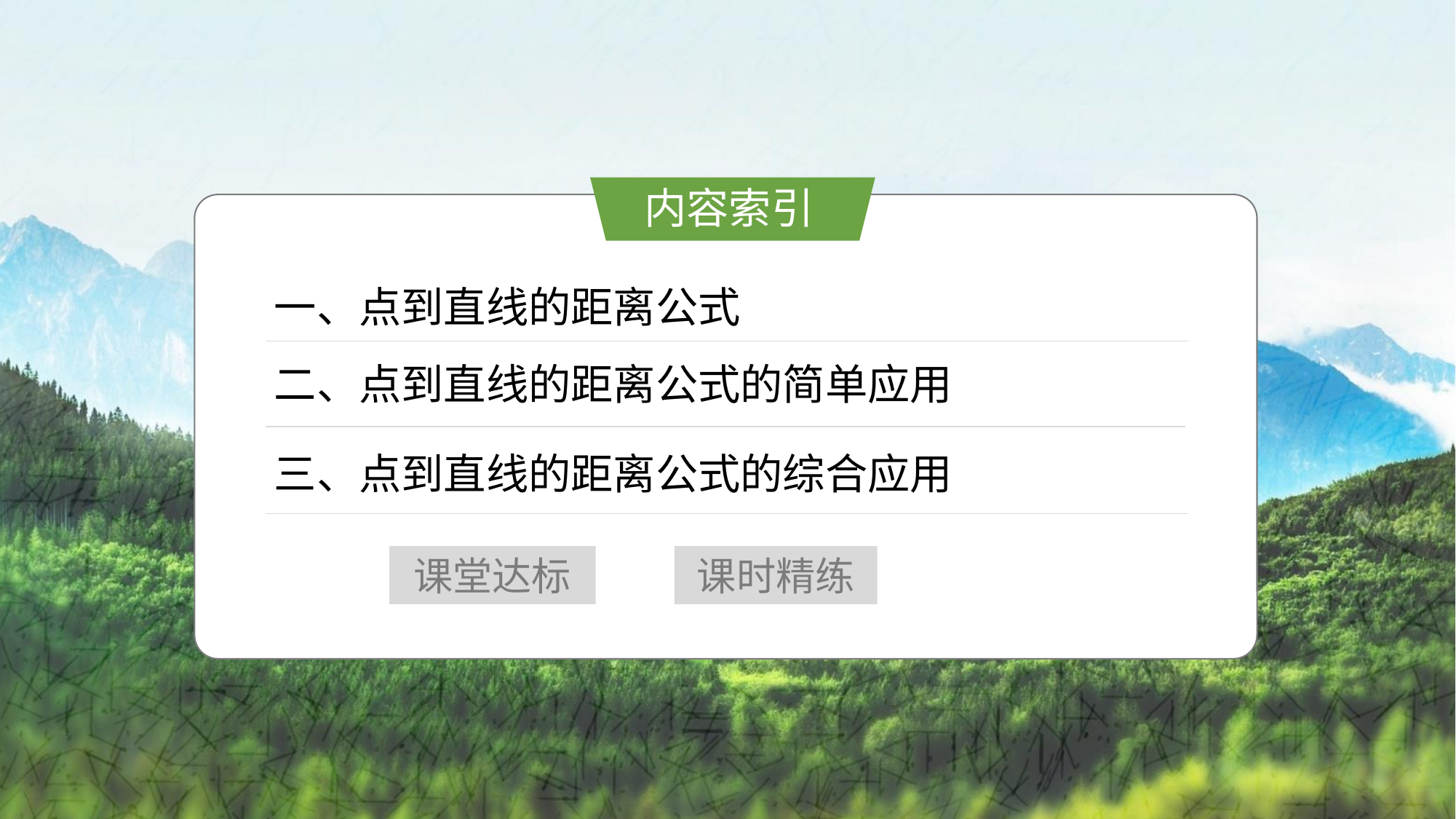

内容索引

一、点到直线的距离公式
二、点到直线的距离公式的简单应用

三、点到直线的距离公式的综合应用
课堂达标
课时精练